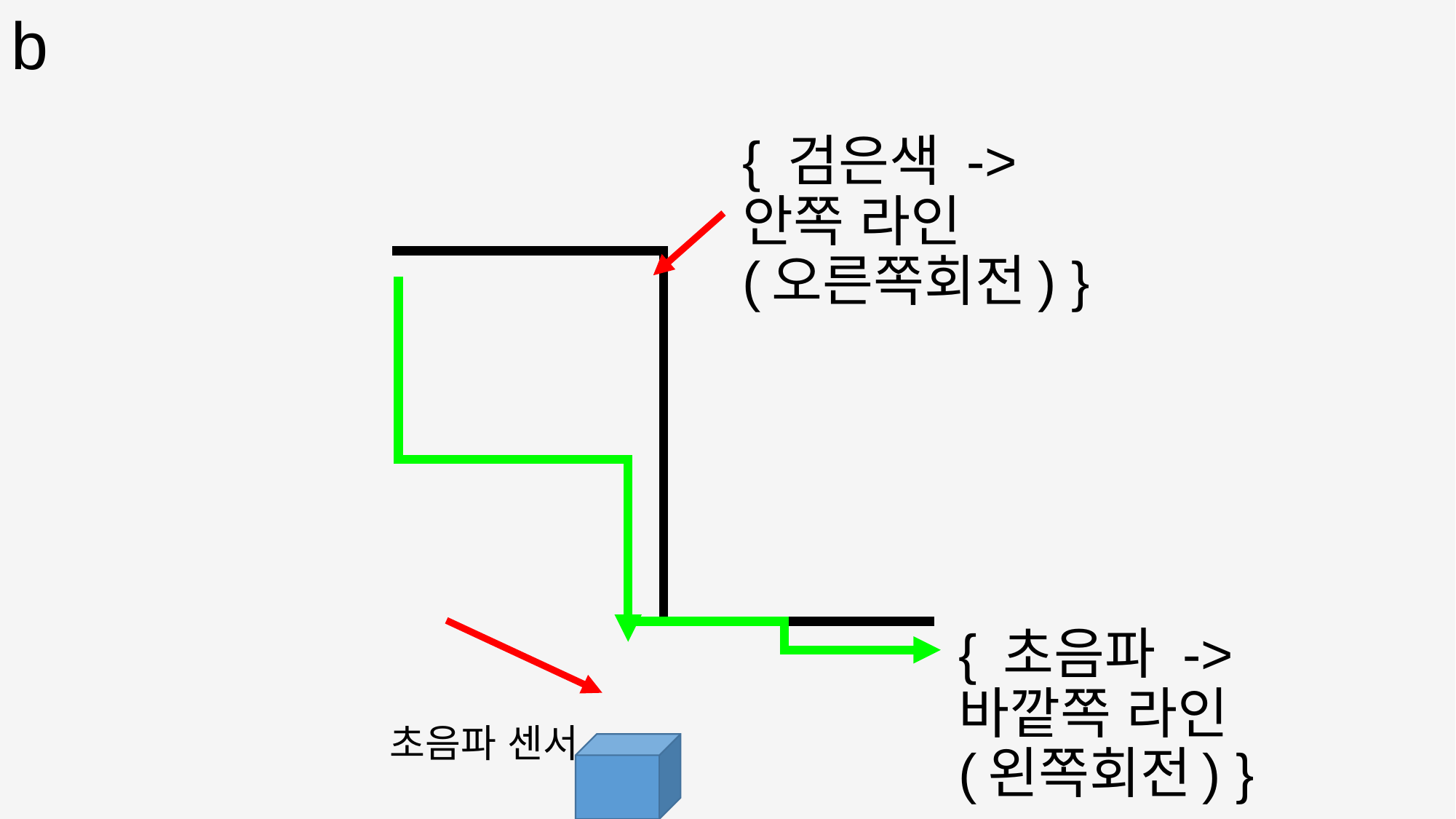

# b
{ 검은색 ->
안쪽 라인
(오른쪽회전) }
{ 초음파 ->
바깥쪽 라인
(왼쪽회전) }
초음파 센서